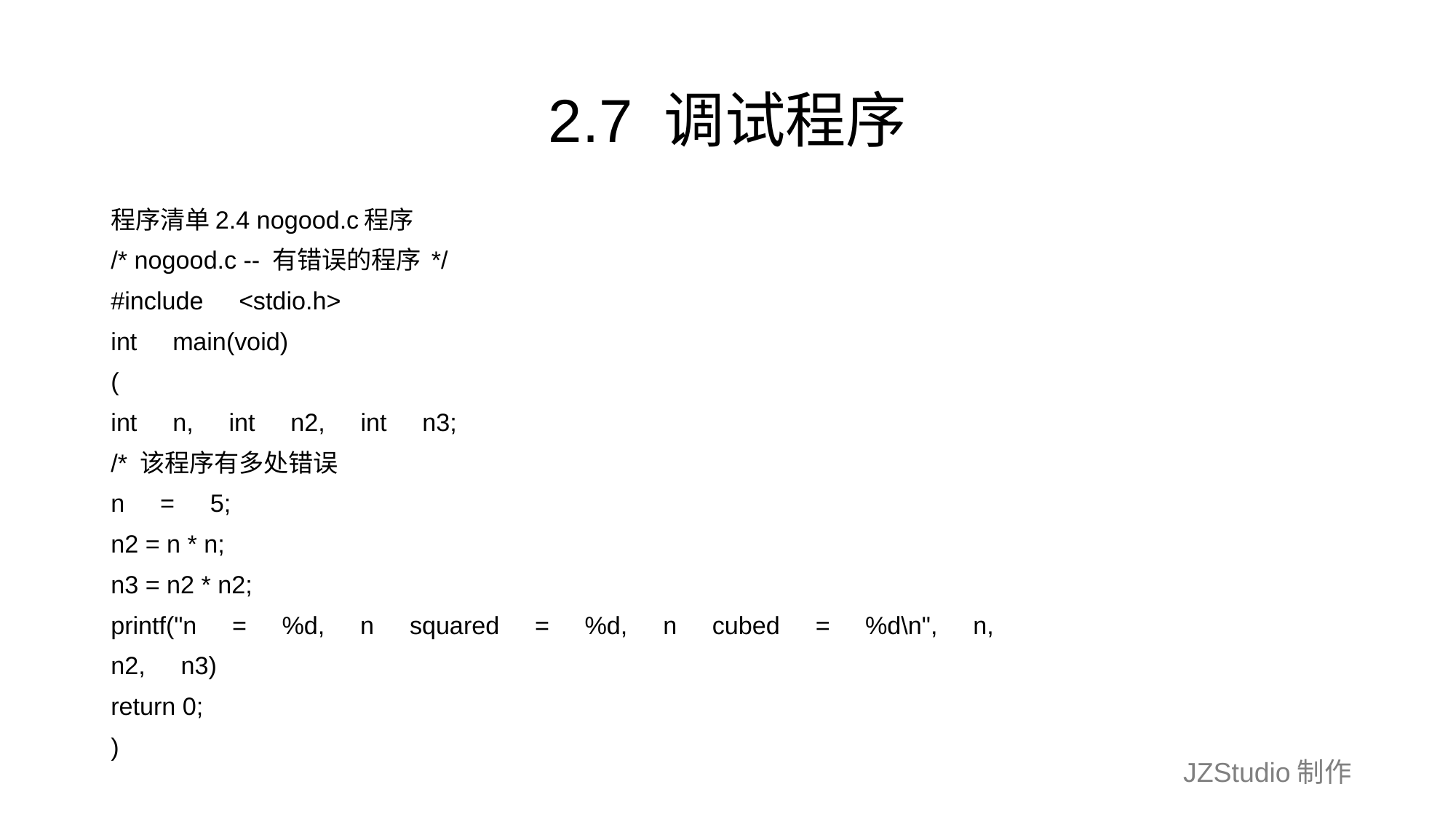

# 2.7 调试程序
程序清单2.4 nogood.c程序
/* nogood.c -- 有错误的程序 */
#include　<stdio.h>
int　main(void)
(
int　n,　int　n2,　int　n3;
/* 该程序有多处错误
n　=　5;
n2 = n * n;
n3 = n2 * n2;
printf("n　=　%d,　n　squared　=　%d,　n　cubed　=　%d\n",　n,
n2,　n3)
return 0;
)